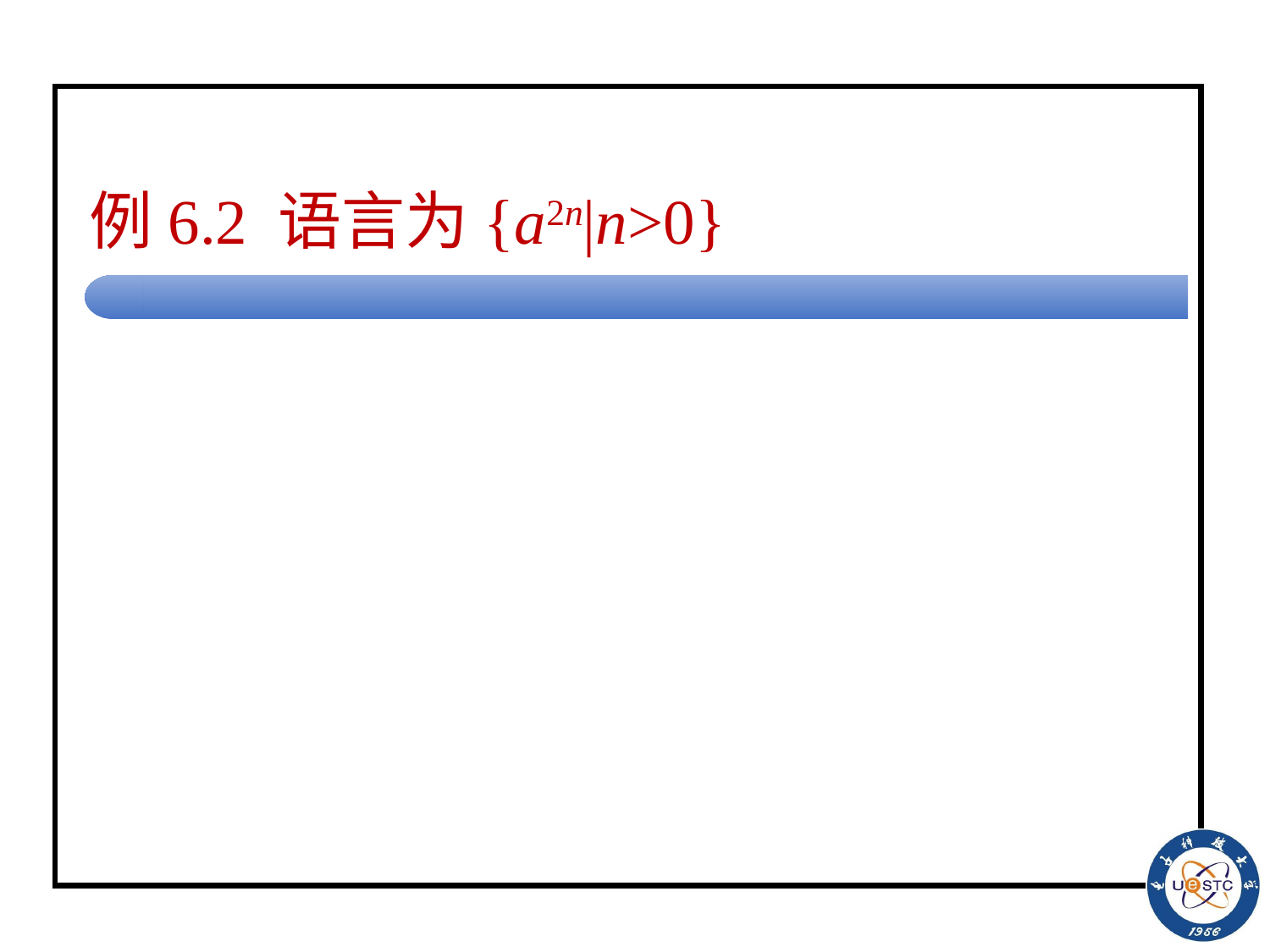

# 例6.2 语言为{a2n|n>0}
<start, a, odd,    B, R>
<odd,   a, even,   B, R>
<even,  a, odd,    B, R>
<odd,   B, odd,    B, R>
<even,  B, accept, B, N>